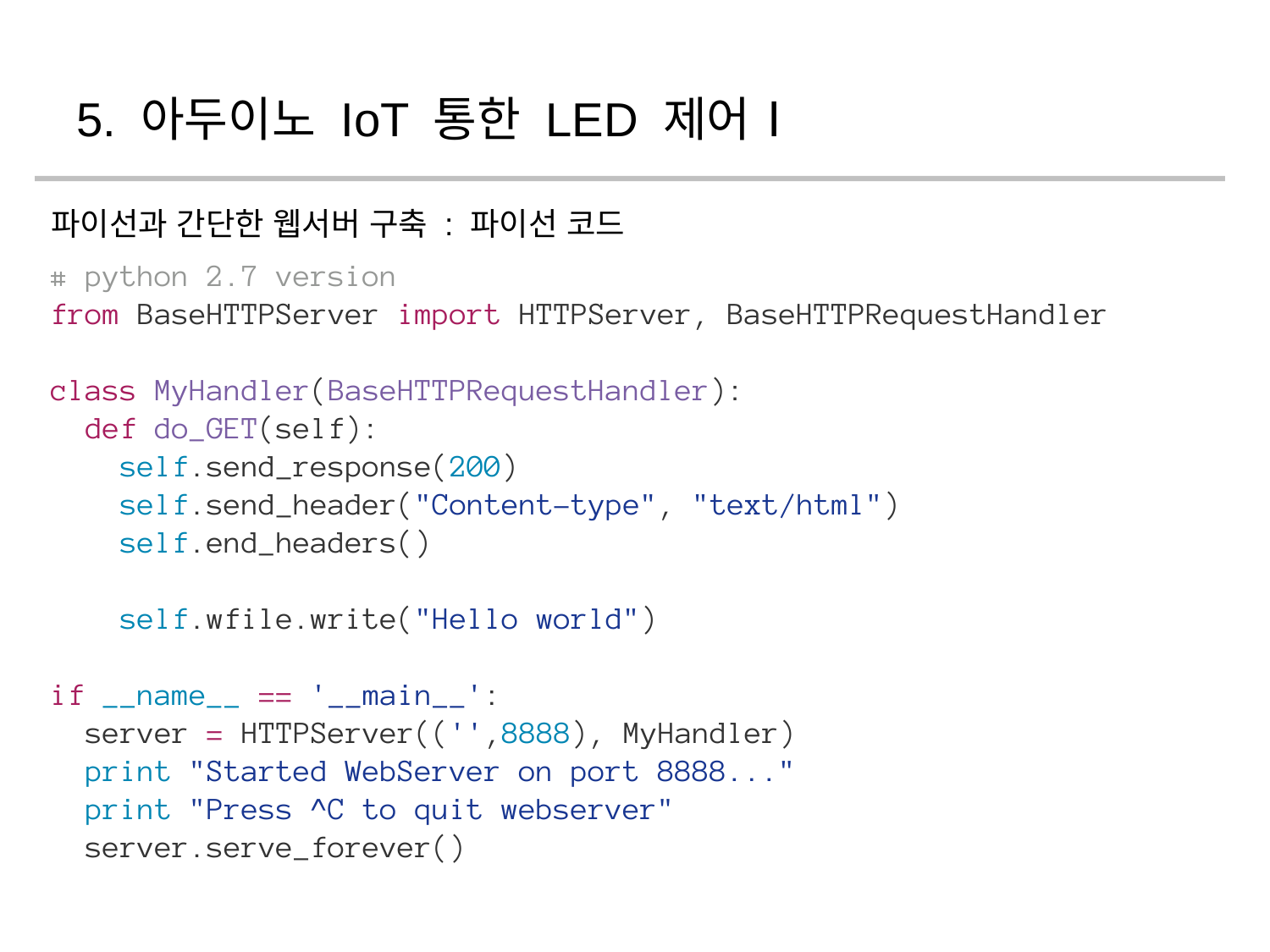

# 5. 아두이노 IoT 통한 LED 제어Ⅰ

파이선과 간단한 웹서버 구축 : 파이선 코드
# python 2.7 version
from BaseHTTPServer import HTTPServer, BaseHTTPRequestHandler

class MyHandler(BaseHTTPRequestHandler):
  def do_GET(self):
    self.send_response(200)
    self.send_header("Content-type", "text/html")
    self.end_headers()

    self.wfile.write("Hello world")

if __name__ == '__main__':
  server = HTTPServer(('',8888), MyHandler)
  print "Started WebServer on port 8888..."
  print "Press ^C to quit webserver"
  server.serve_forever()